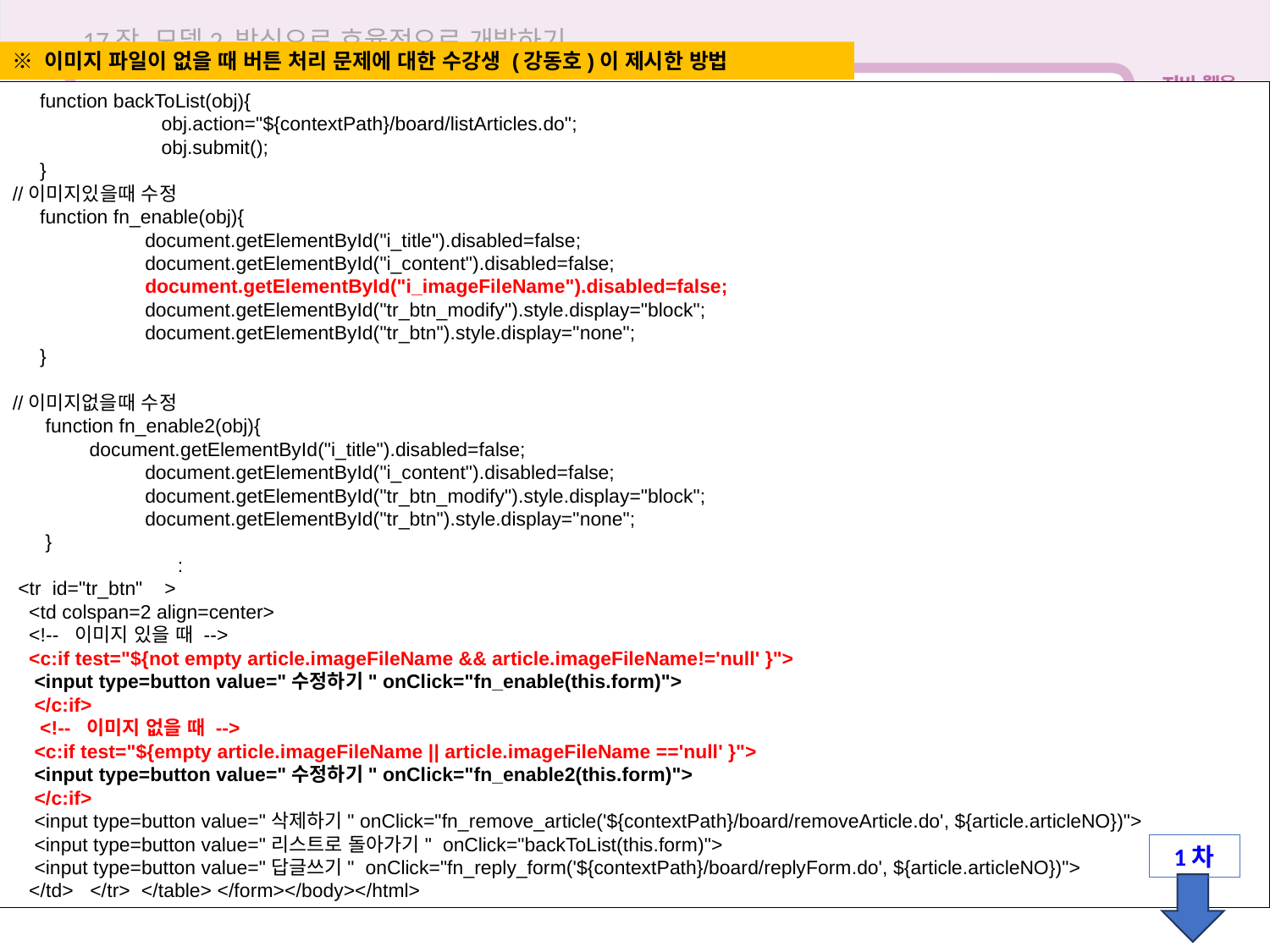

17장  모델2 방식으로 효율적으로 개발하기
※ 이미지 파일이 없을 때 버튼 처리 문제에 대한 수강생 (강동호)이 제시한 방법
17.4 모델2로 답변형 게시판 구현하기
     function backToList(obj){
	    obj.action="${contextPath}/board/listArticles.do";
	    obj.submit();
     }
//이미지있을때 수정
     function fn_enable(obj){
	 document.getElementById("i_title").disabled=false;
	 document.getElementById("i_content").disabled=false;
	 document.getElementById("i_imageFileName").disabled=false;
	 document.getElementById("tr_btn_modify").style.display="block";
	 document.getElementById("tr_btn").style.display="none";
     }

//이미지없을때 수정
      function fn_enable2(obj){
              document.getElementById("i_title").disabled=false;
	 document.getElementById("i_content").disabled=false;
	 document.getElementById("tr_btn_modify").style.display="block";
	 document.getElementById("tr_btn").style.display="none";
      }
                              :
 <tr  id="tr_btn"    >
   <td colspan=2 align=center>
   <!--  이미지 있을 때 -->
   <c:if test="${not empty article.imageFileName && article.imageFileName!='null' }">
    <input type=button value="수정하기" onClick="fn_enable(this.form)">
    </c:if>
     <!--  이미지 없을 때 -->
    <c:if test="${empty article.imageFileName || article.imageFileName =='null' }">
    <input type=button value="수정하기" onClick="fn_enable2(this.form)">
    </c:if>
    <input type=button value="삭제하기" onClick="fn_remove_article('${contextPath}/board/removeArticle.do', ${article.articleNO})">
    <input type=button value="리스트로 돌아가기"  onClick="backToList(this.form)">
    <input type=button value="답글쓰기"  onClick="fn_reply_form('${contextPath}/board/replyForm.do', ${article.articleNO})">
   </td>   </tr>  </table> </form></body></html>
1차